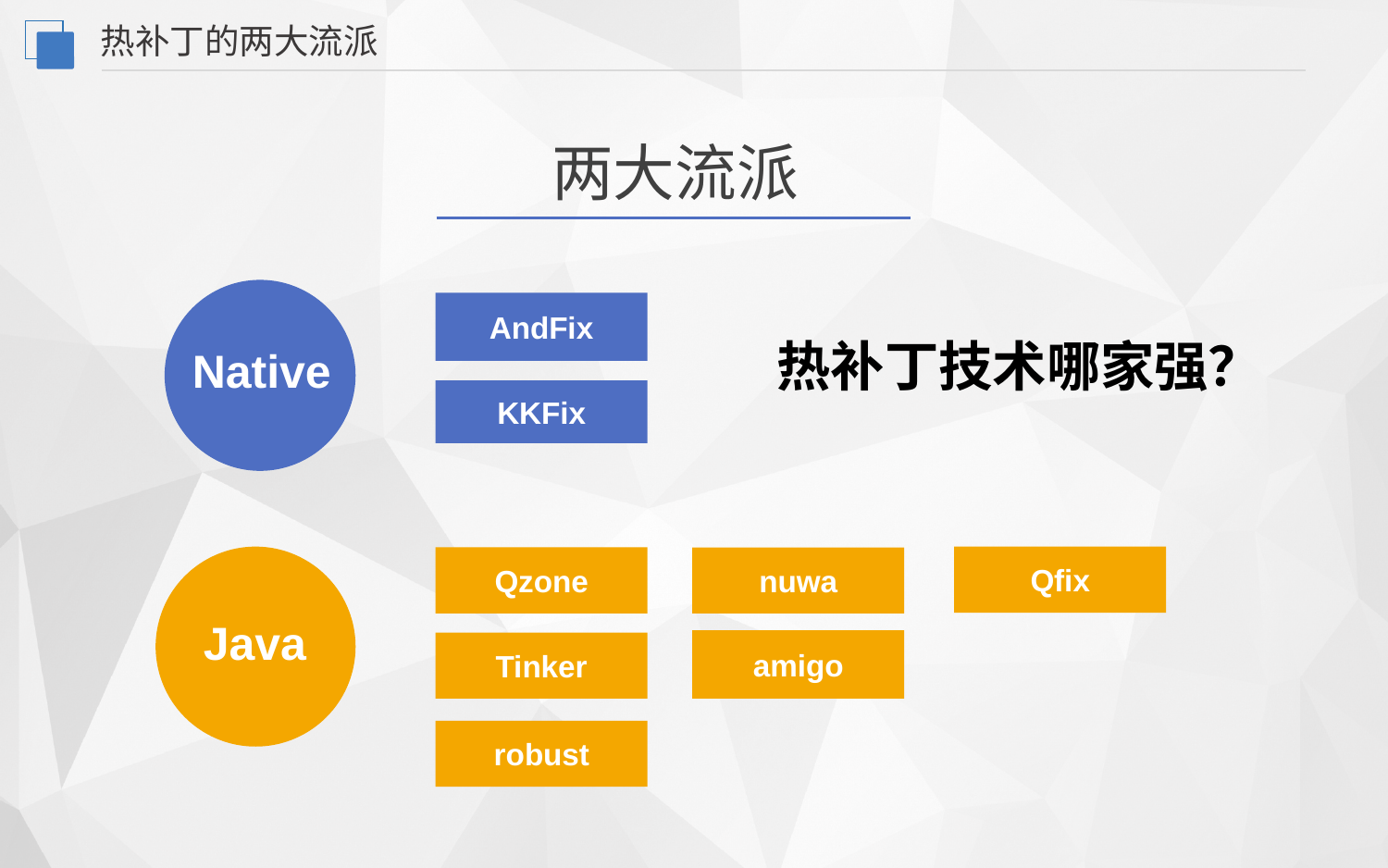

热补丁的两大流派

两大流派

AndFix
热补丁技术哪家强？
Native
KKFix

Qfix
Qzone
nuwa
Java
amigo
Tinker
robust